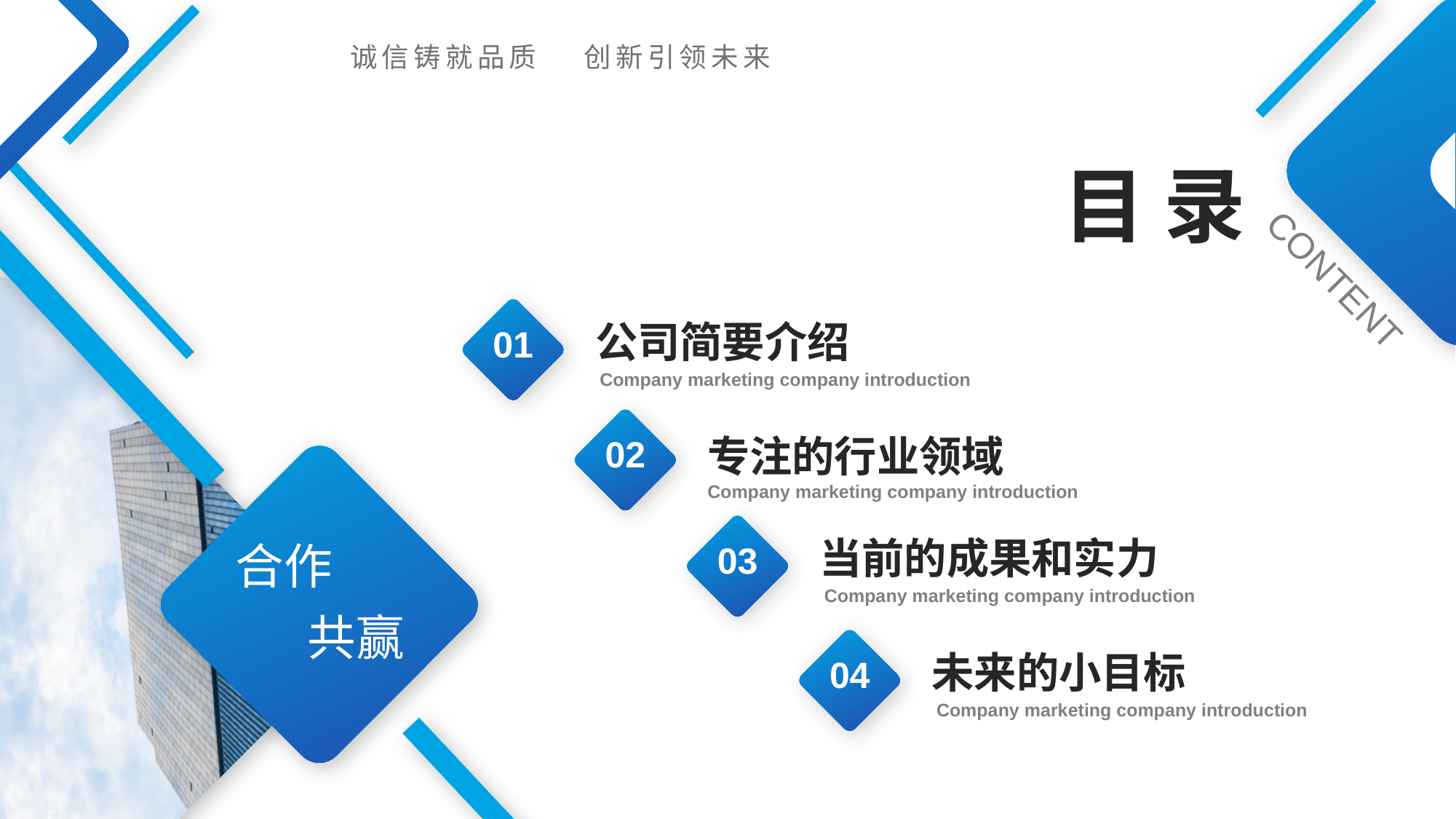

诚信铸就品质    创新引领未来

目 录
 CONTENT
公司简要介绍

01
Company marketing company introduction

专注的行业领域

02
Company marketing company introduction

当前的成果和实力

03
Company marketing company introduction
合作
共赢
未来的小目标

04
Company marketing company introduction